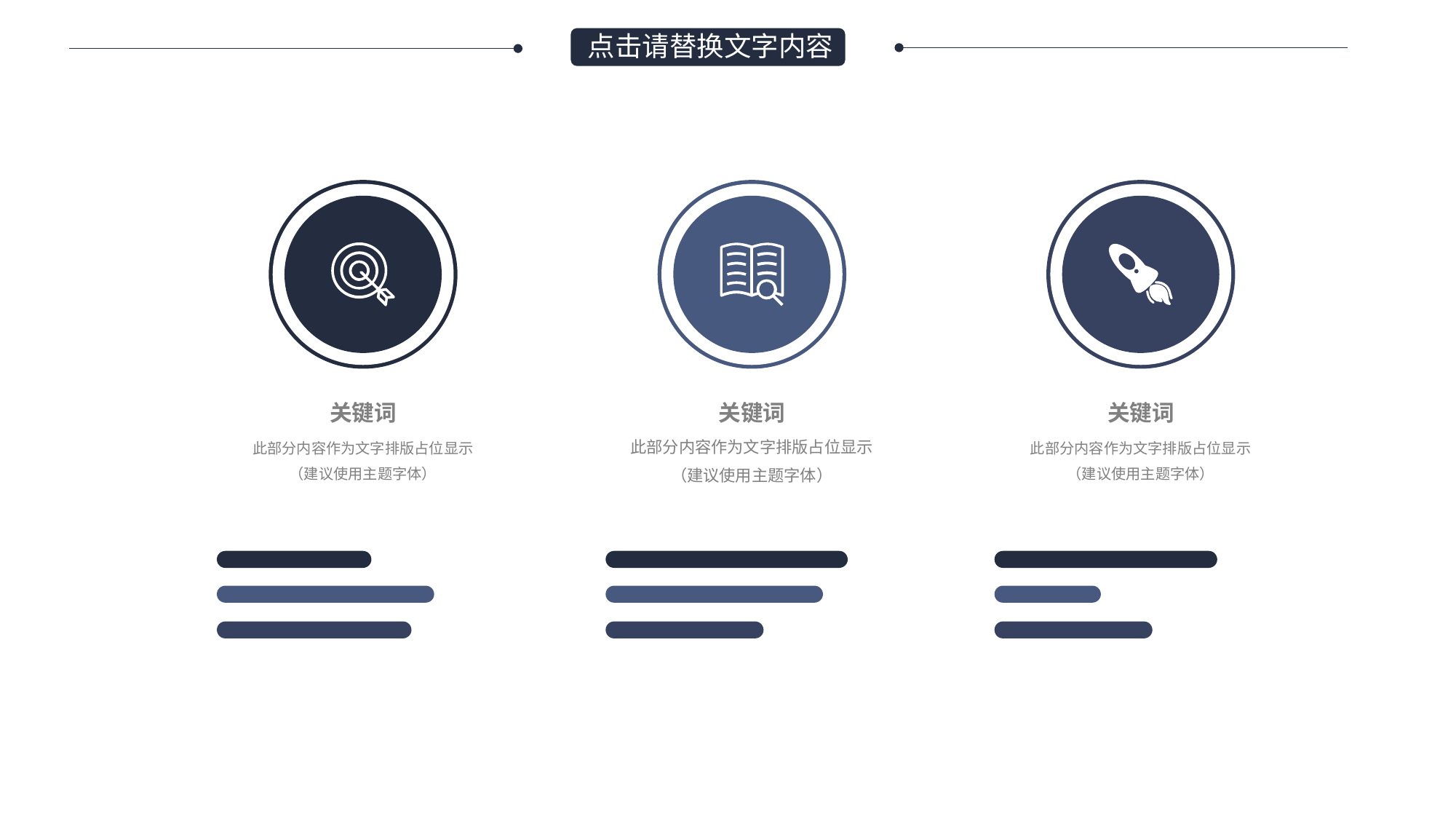

点击请替换文字内容

关键词
此部分内容作为文字排版占位显示
（建议使用主题字体）

关键词
此部分内容作为文字排版占位显示
（建议使用主题字体）

关键词
此部分内容作为文字排版占位显示
（建议使用主题字体）